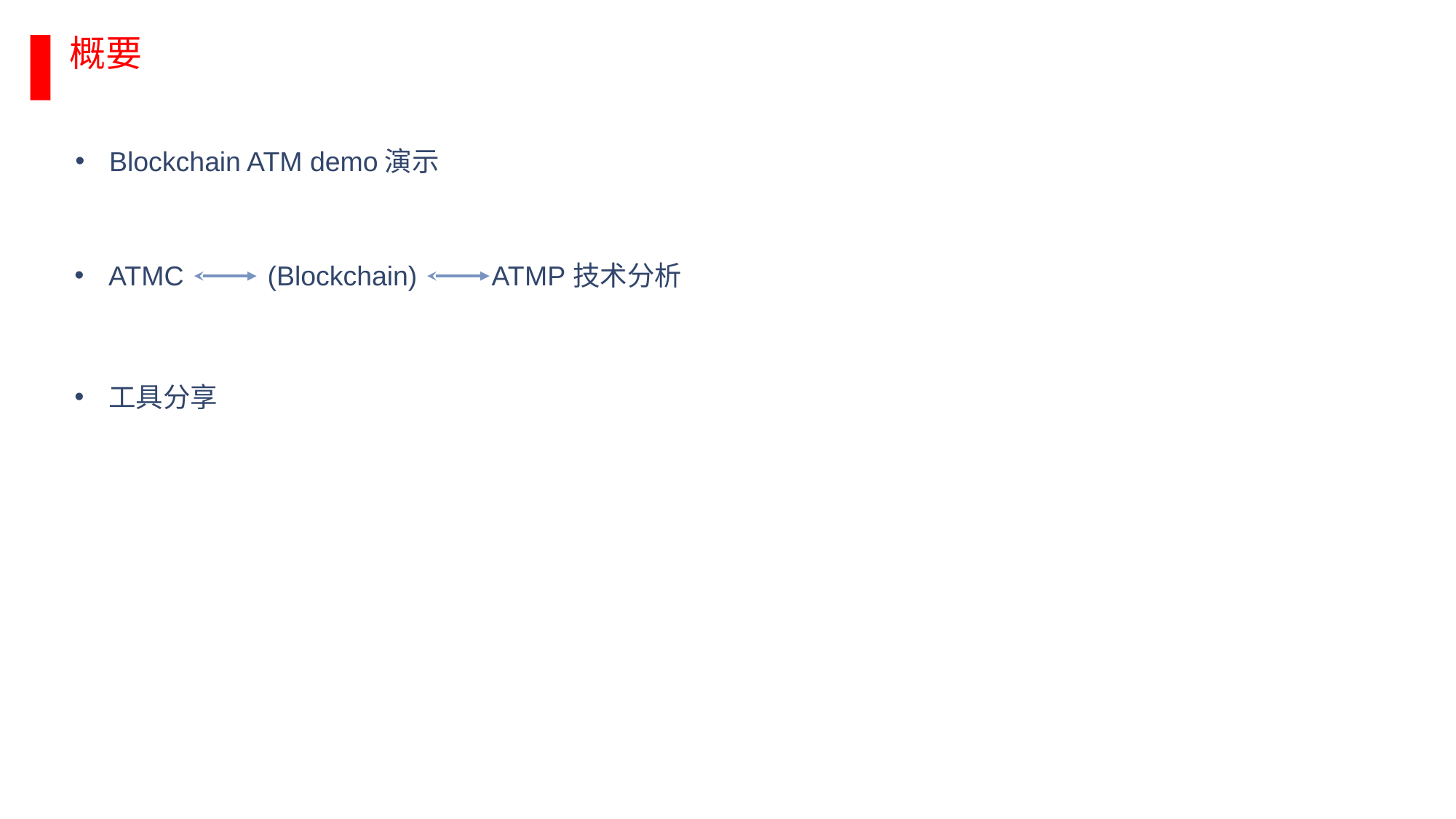

概要
Blockchain ATM demo演示
ATMC           (Blockchain)          ATMP技术分析

工具分享
2
RESTRICTED